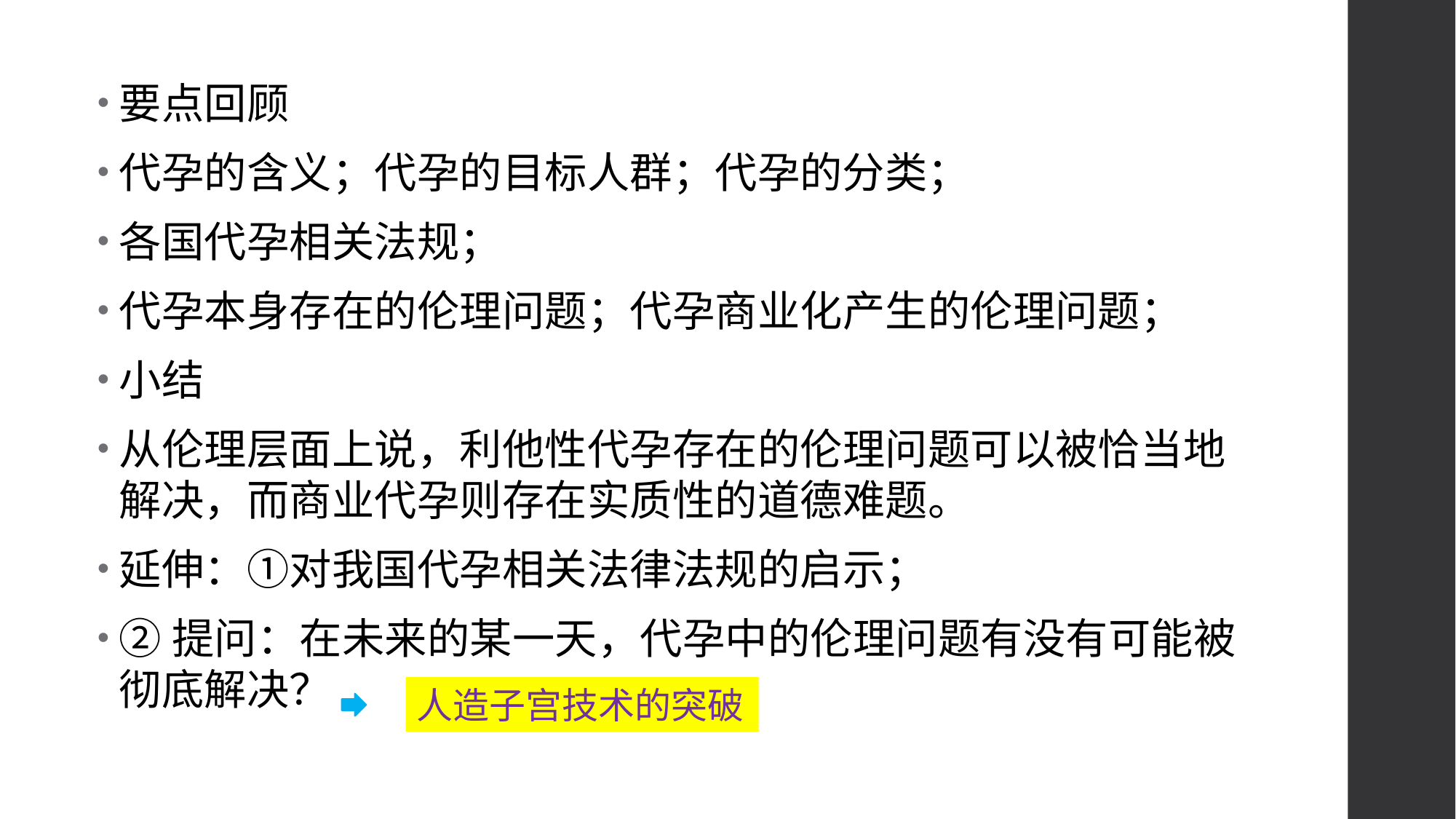

要点回顾
代孕的含义；代孕的目标人群；代孕的分类；
各国代孕相关法规；
代孕本身存在的伦理问题；代孕商业化产生的伦理问题；
小结
从伦理层面上说，利他性代孕存在的伦理问题可以被恰当地解决，而商业代孕则存在实质性的道德难题。
延伸：①对我国代孕相关法律法规的启示；
②提问：在未来的某一天，代孕中的伦理问题有没有可能被彻底解决？

人造子宫技术的突破